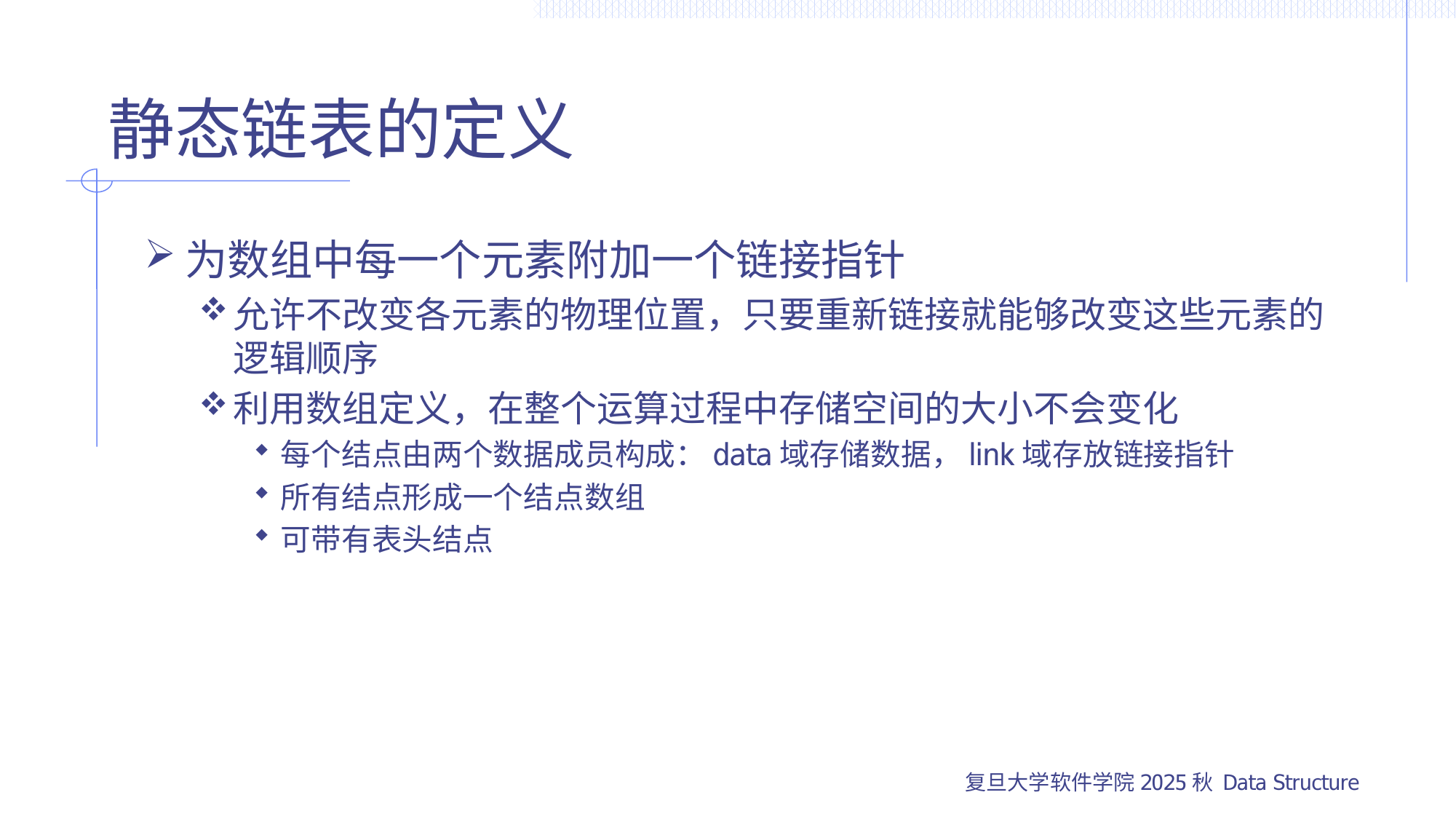

# 静态链表的定义
为数组中每一个元素附加一个链接指针
允许不改变各元素的物理位置，只要重新链接就能够改变这些元素的逻辑顺序
利用数组定义，在整个运算过程中存储空间的大小不会变化
每个结点由两个数据成员构成：data域存储数据，link域存放链接指针
所有结点形成一个结点数组
可带有表头结点